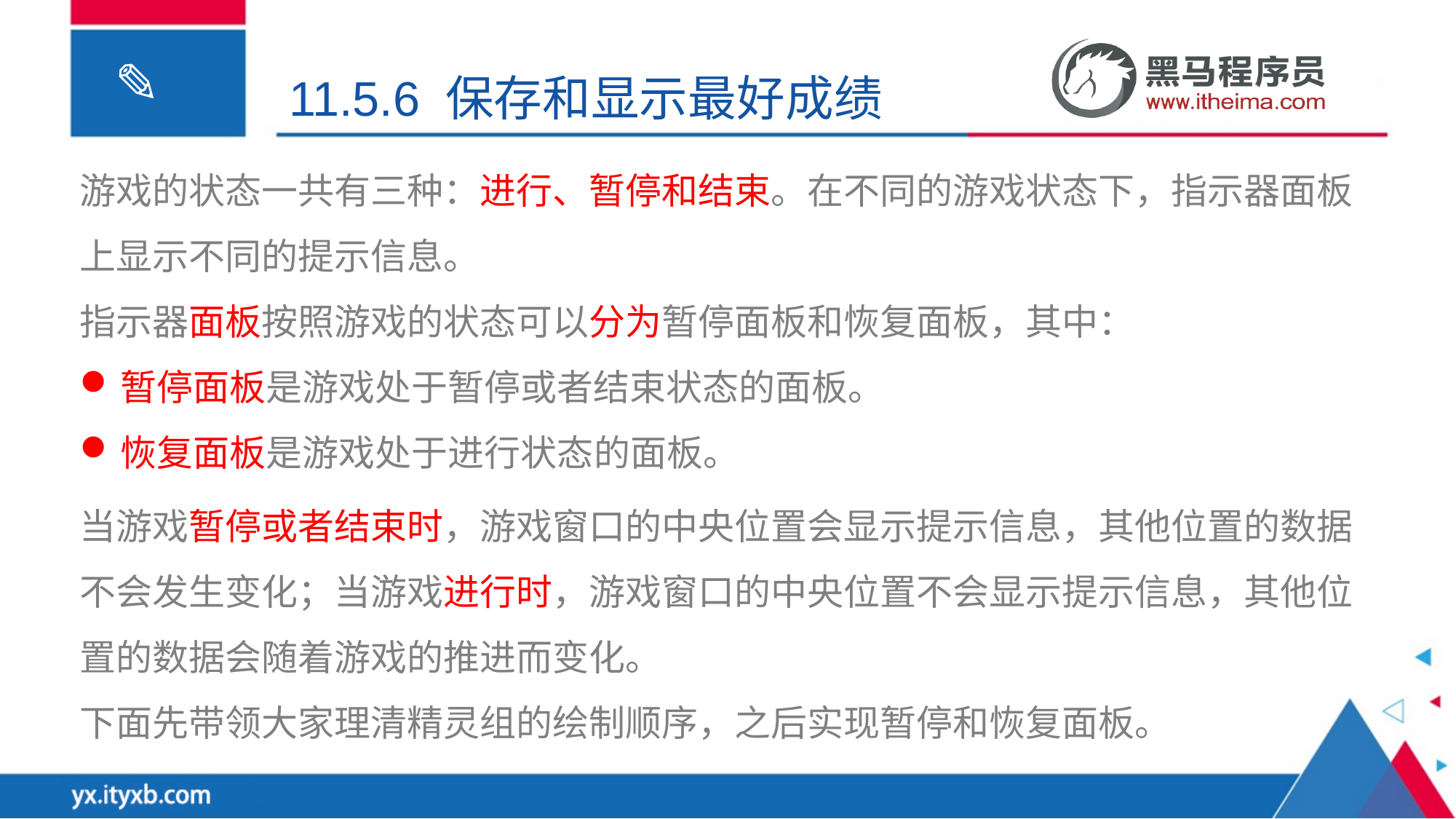

11.5.6 保存和显示最好成绩
游戏的状态一共有三种：进行、暂停和结束。在不同的游戏状态下，指示器面板上显示不同的提示信息。
指示器面板按照游戏的状态可以分为暂停面板和恢复面板，其中：
暂停面板是游戏处于暂停或者结束状态的面板。
恢复面板是游戏处于进行状态的面板。
当游戏暂停或者结束时，游戏窗口的中央位置会显示提示信息，其他位置的数据不会发生变化；当游戏进行时，游戏窗口的中央位置不会显示提示信息，其他位置的数据会随着游戏的推进而变化。
下面先带领大家理清精灵组的绘制顺序，之后实现暂停和恢复面板。